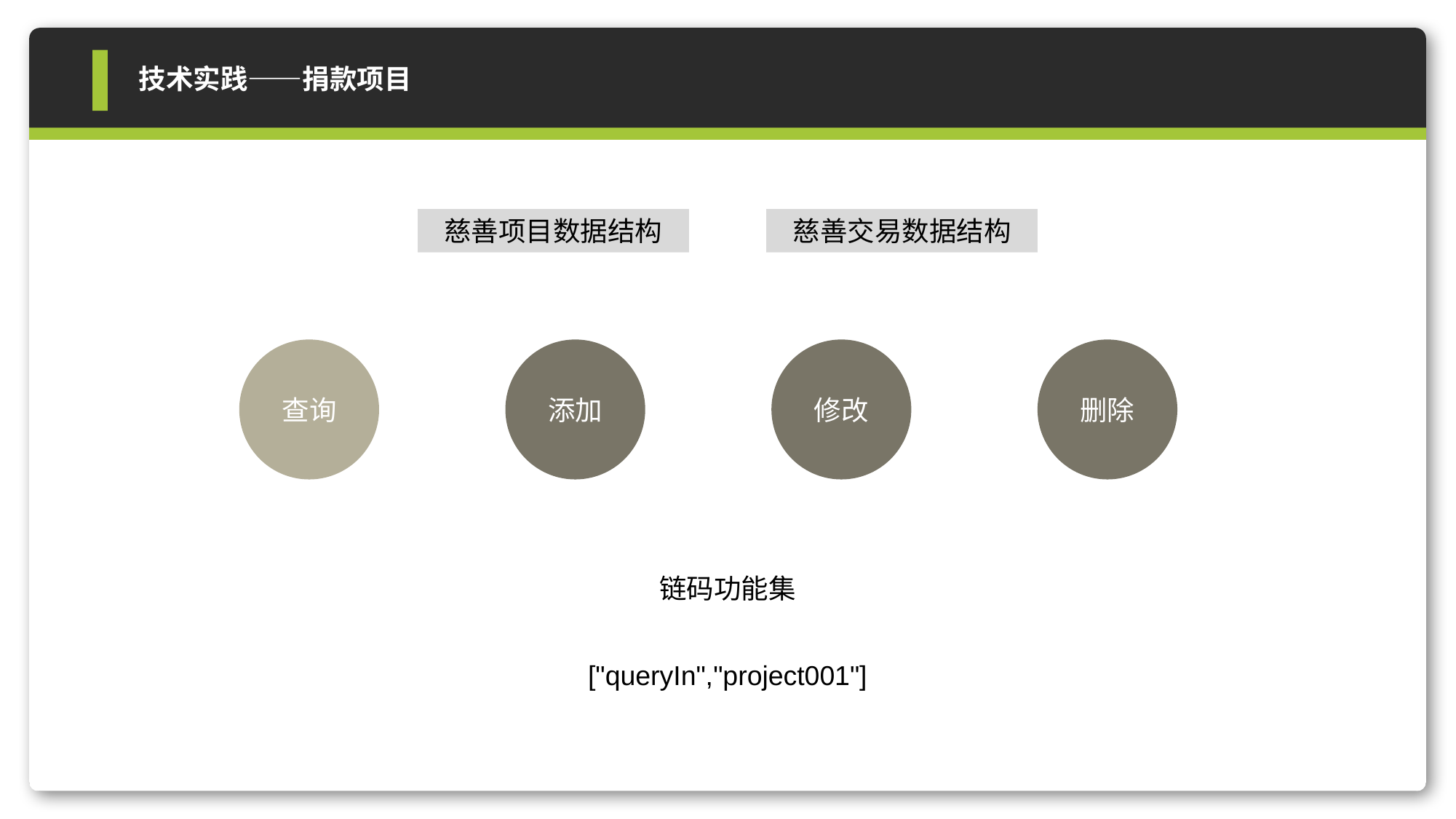

技术实践——捐款项目
慈善项目数据结构
慈善交易数据结构
查询
添加
修改
删除
链码功能集
["queryIn","project001"]